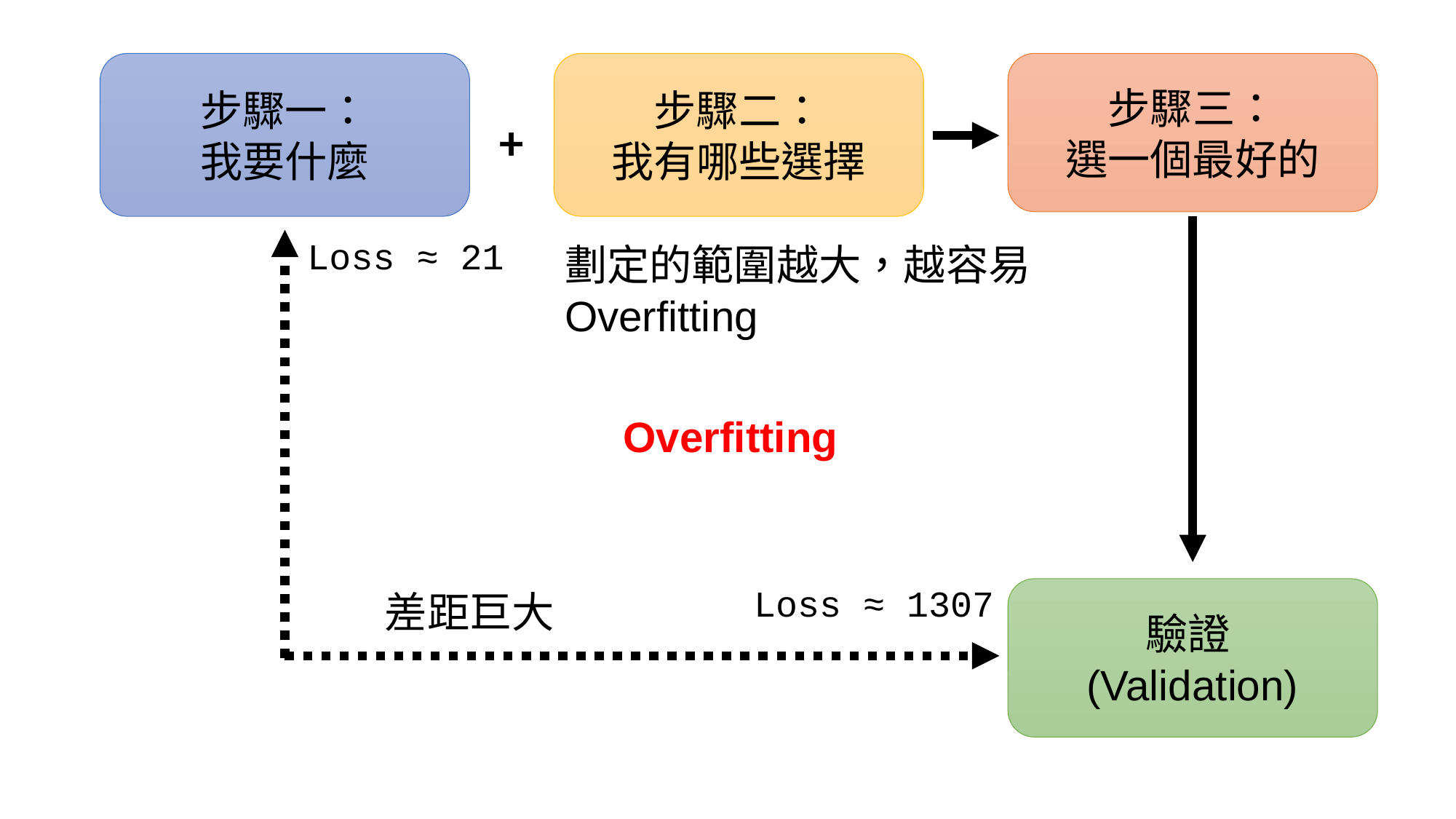

步驟二：
我有哪些選擇
步驟一：
我要什麼
步驟三：
選一個最好的
+
Loss ≈ 21
劃定的範圍越大，越容易 Overfitting
Overfitting
Loss ≈ 1307
驗證
(Validation)
差距巨大